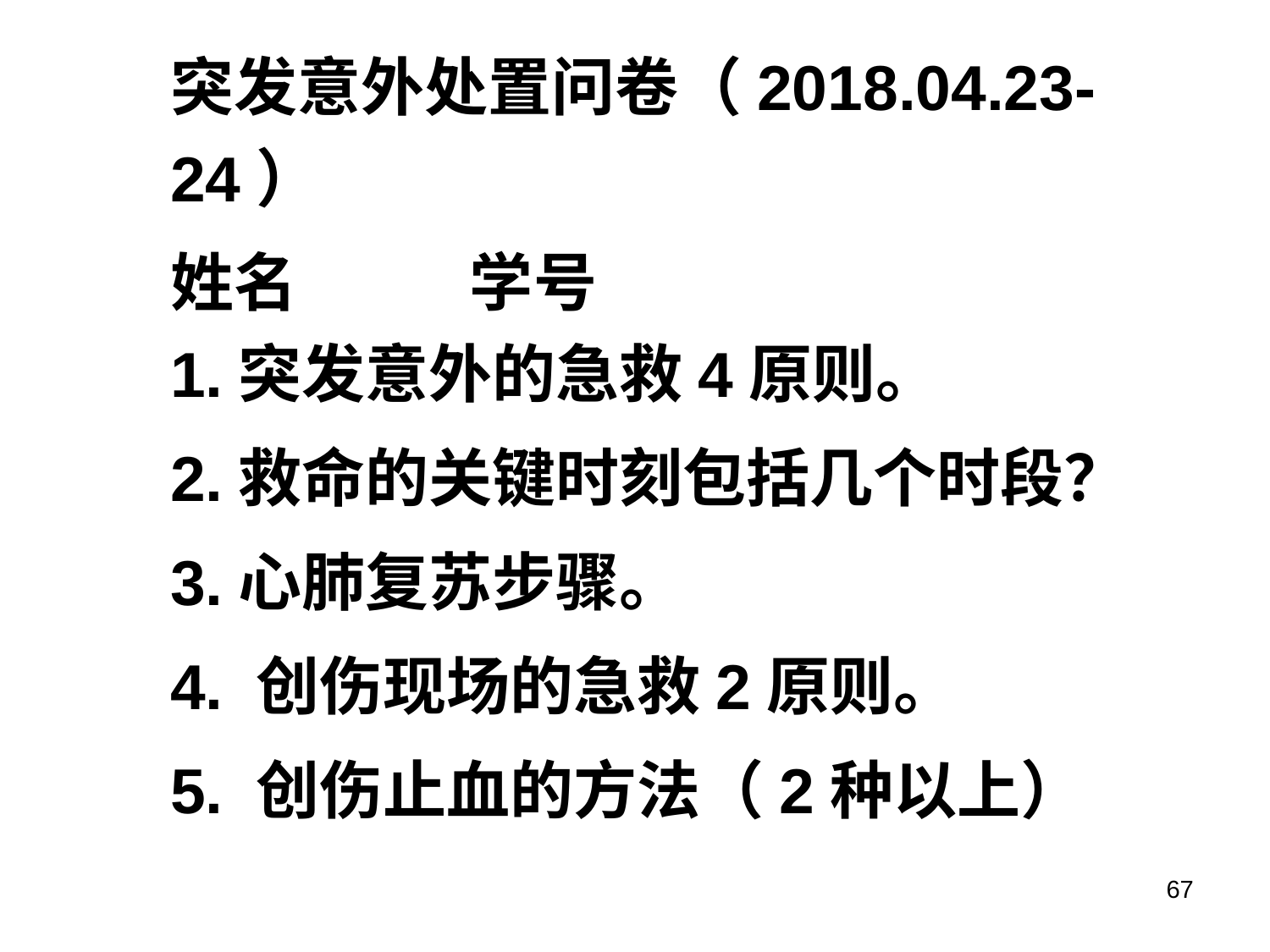

突发意外处置问卷（2018.04.23-24）
姓名            学号
1.突发意外的急救4原则。
2.救命的关键时刻包括几个时段？
3.心肺复苏步骤。
4. 创伤现场的急救2原则。
5. 创伤止血的方法（2种以上）

67